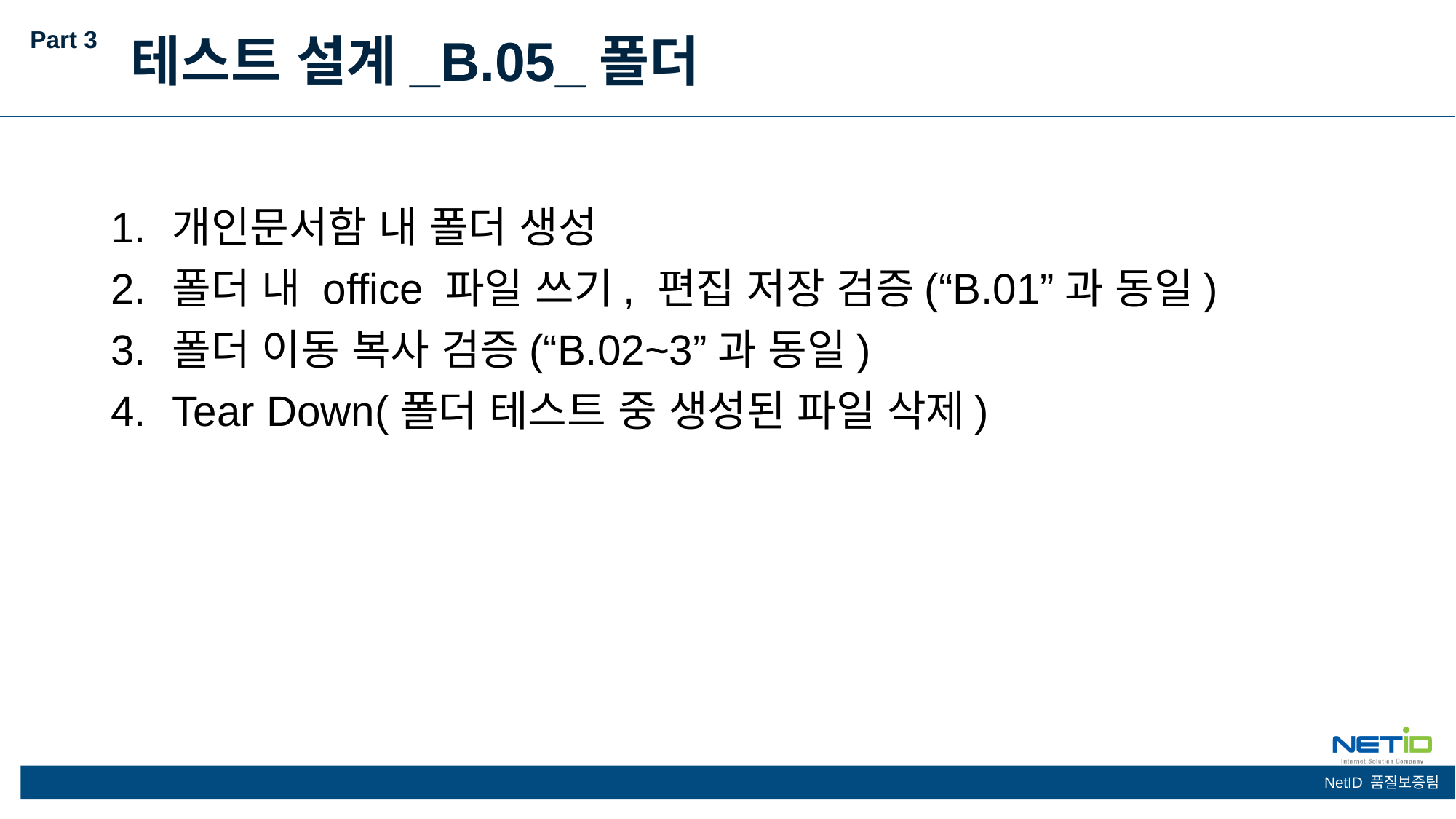

Part 3
테스트 설계_B.05_폴더

개인문서함 내 폴더 생성
폴더 내 office 파일 쓰기, 편집 저장 검증(“B.01”과 동일)
폴더 이동 복사 검증(“B.02~3”과 동일)
Tear Down(폴더 테스트 중 생성된 파일 삭제)